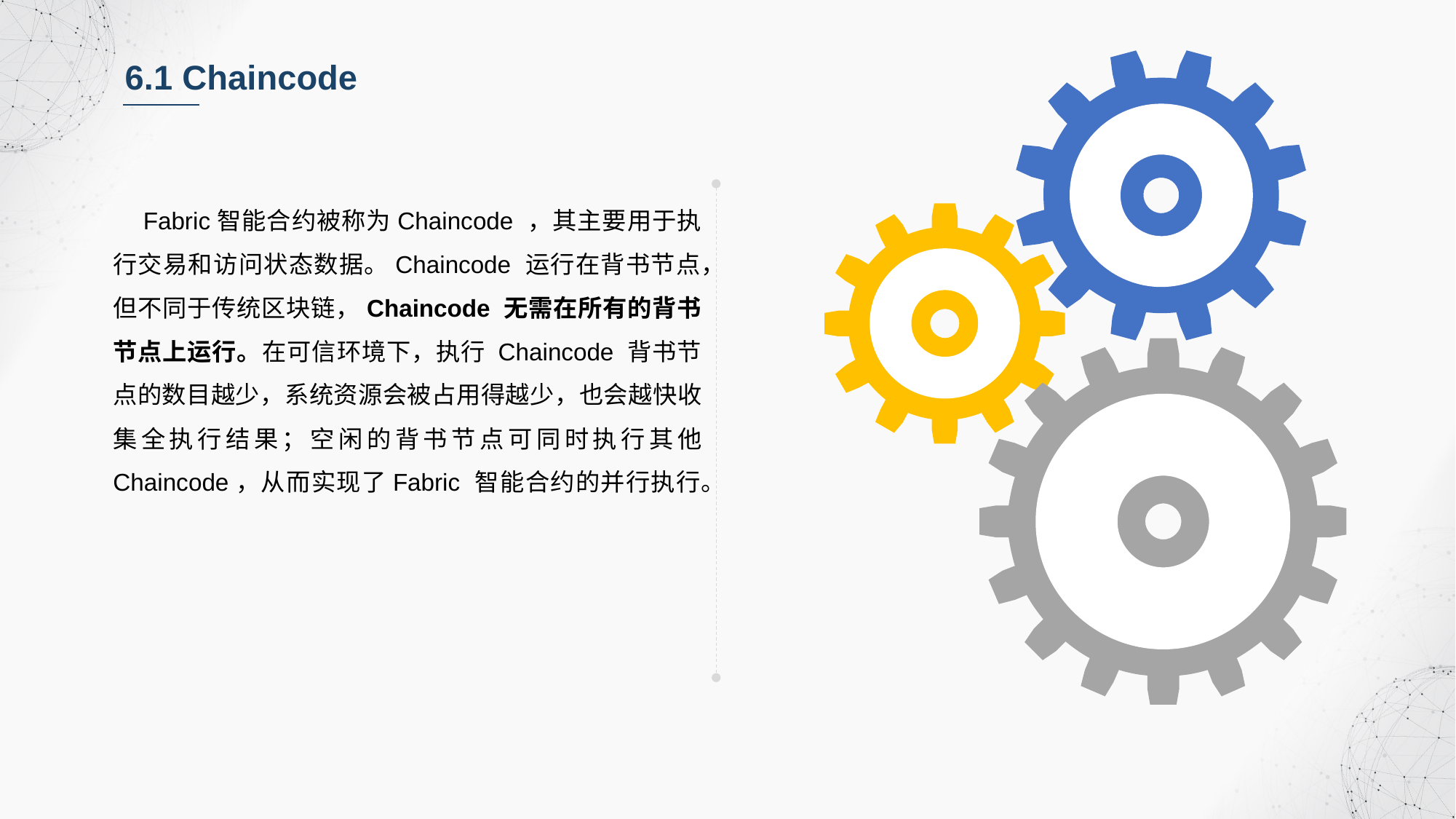

6.1 Chaincode
    Fabric智能合约被称为Chaincode ，其主要用于执行交易和访问状态数据。Chaincode 运行在背书节点，但不同于传统区块链，Chaincode 无需在所有的背书节点上运行。在可信环境下，执行 Chaincode 背书节点的数目越少，系统资源会被占用得越少，也会越快收集全执行结果；空闲的背书节点可同时执行其他 Chaincode，从而实现了Fabric 智能合约的并行执行。